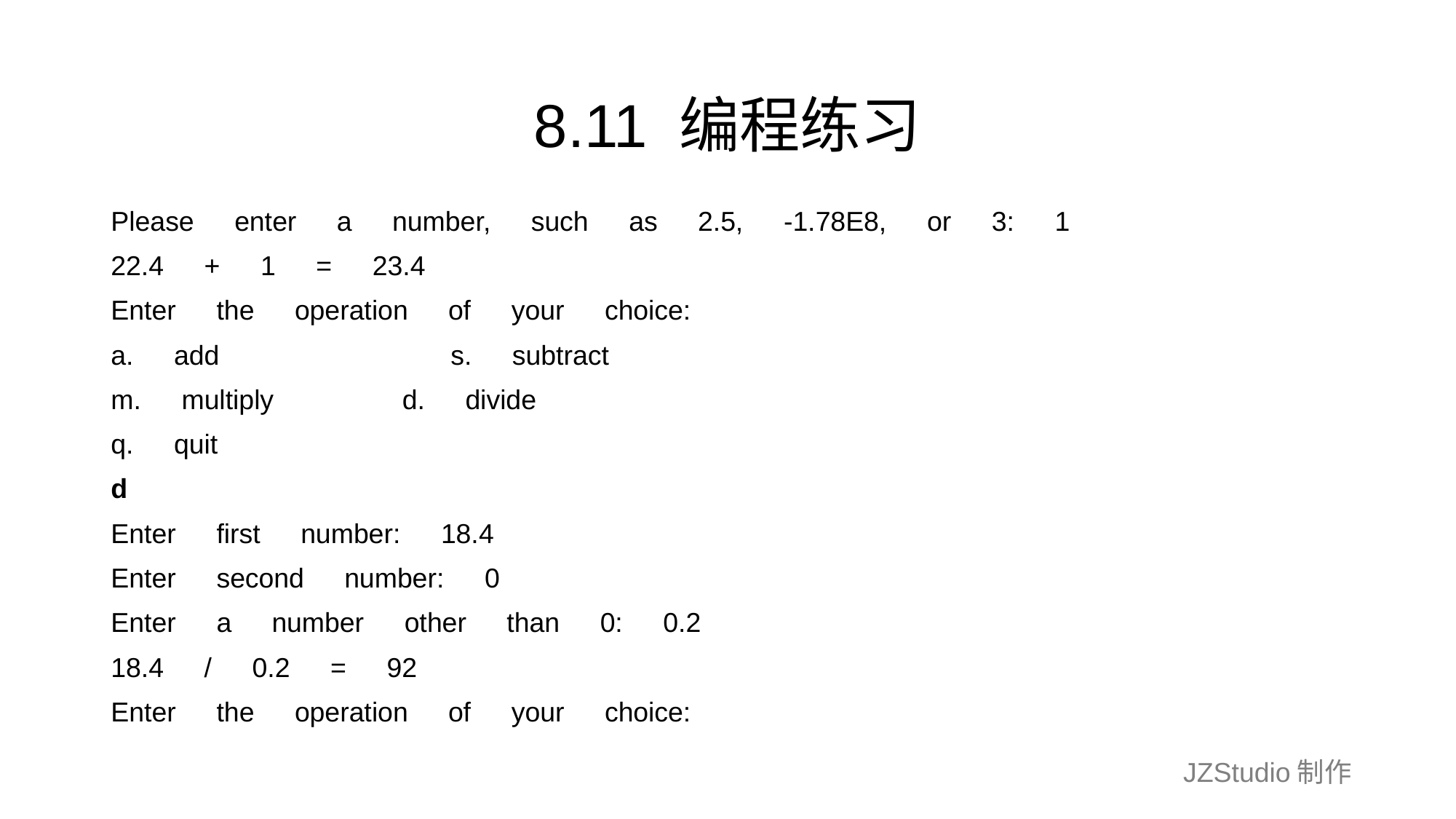

# 8.11 编程练习
Please　enter　a　number,　such　as　2.5,　-1.78E8,　or　3:　1
22.4　+　1　=　23.4
Enter　the　operation　of　your　choice:
a.　add　　　　　　　　s.　subtract
m.　multiply　　　　 d.　divide
q.　quit
d
Enter　first　number:　18.4
Enter　second　number:　0
Enter　a　number　other　than　0:　0.2
18.4　/　0.2　=　92
Enter　the　operation　of　your　choice: